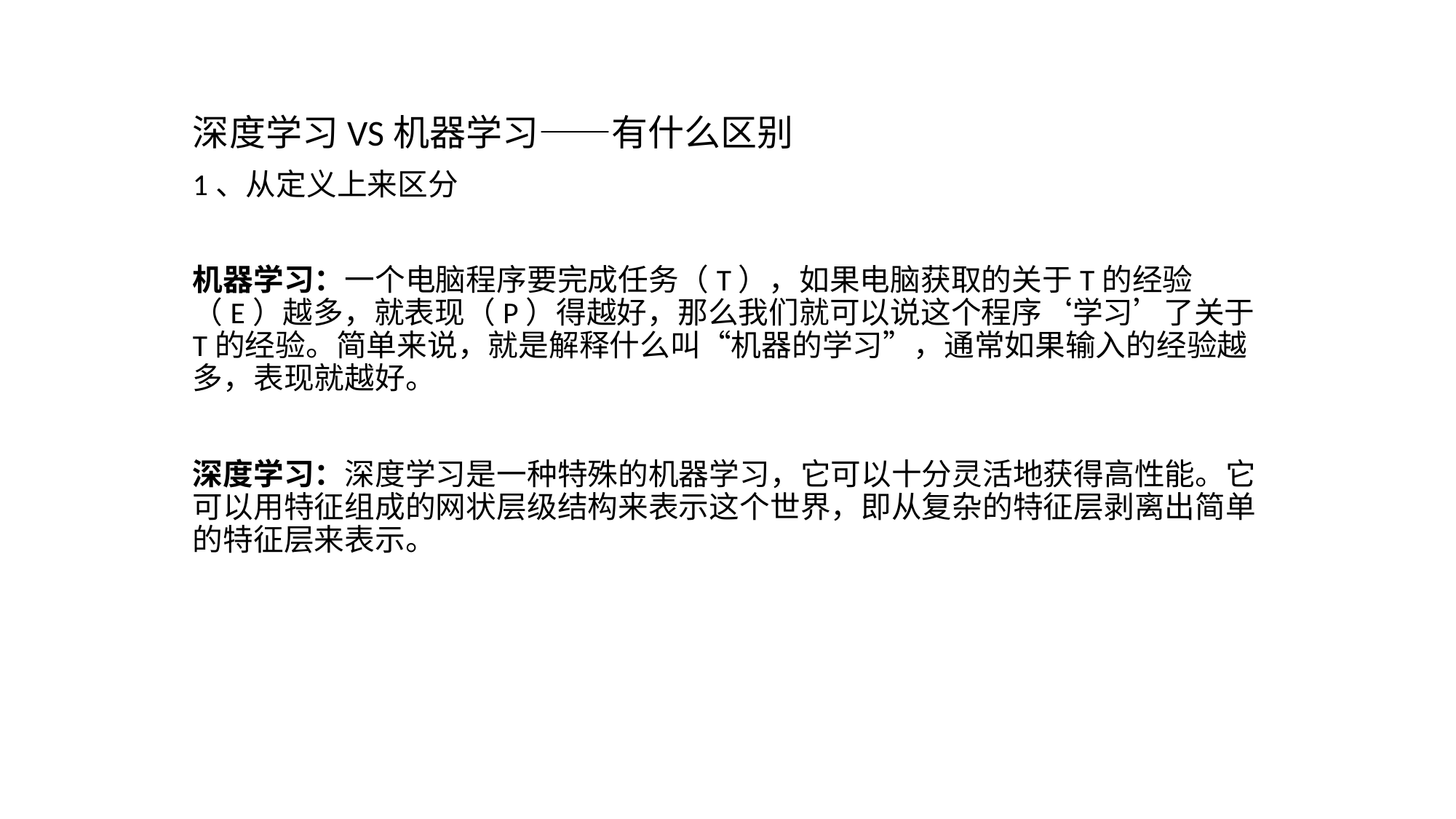

深度学习VS机器学习——有什么区别
1、从定义上来区分

机器学习：一个电脑程序要完成任务（T），如果电脑获取的关于T的经验（E）越多，就表现（P）得越好，那么我们就可以说这个程序‘学习’了关于T的经验。简单来说，就是解释什么叫“机器的学习”，通常如果输入的经验越多，表现就越好。

深度学习：深度学习是一种特殊的机器学习，它可以十分灵活地获得高性能。它可以用特征组成的网状层级结构来表示这个世界，即从复杂的特征层剥离出简单的特征层来表示。